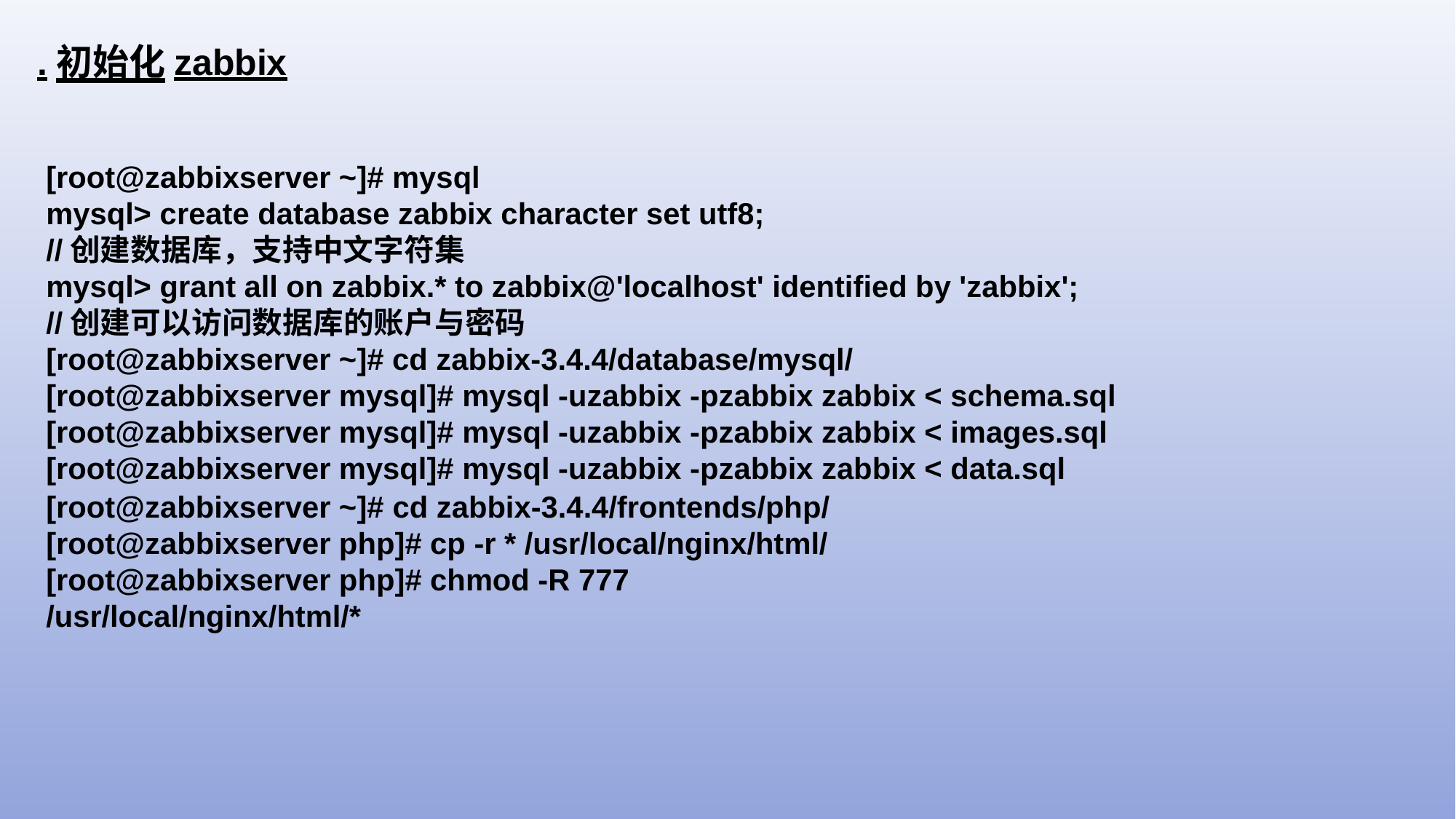

.初始化zabbix
[root@zabbixserver ~]# mysql
mysql> create database zabbix character set utf8;
//创建数据库，支持中文字符集
mysql> grant all on zabbix.* to zabbix@'localhost' identified by 'zabbix';
//创建可以访问数据库的账户与密码
[root@zabbixserver ~]# cd zabbix-3.4.4/database/mysql/
[root@zabbixserver mysql]# mysql -uzabbix -pzabbix zabbix < schema.sql
[root@zabbixserver mysql]# mysql -uzabbix -pzabbix zabbix < images.sql
[root@zabbixserver mysql]# mysql -uzabbix -pzabbix zabbix < data.sql
[root@zabbixserver ~]# cd zabbix-3.4.4/frontends/php/
[root@zabbixserver php]# cp -r * /usr/local/nginx/html/
[root@zabbixserver php]# chmod -R 777 /usr/local/nginx/html/*